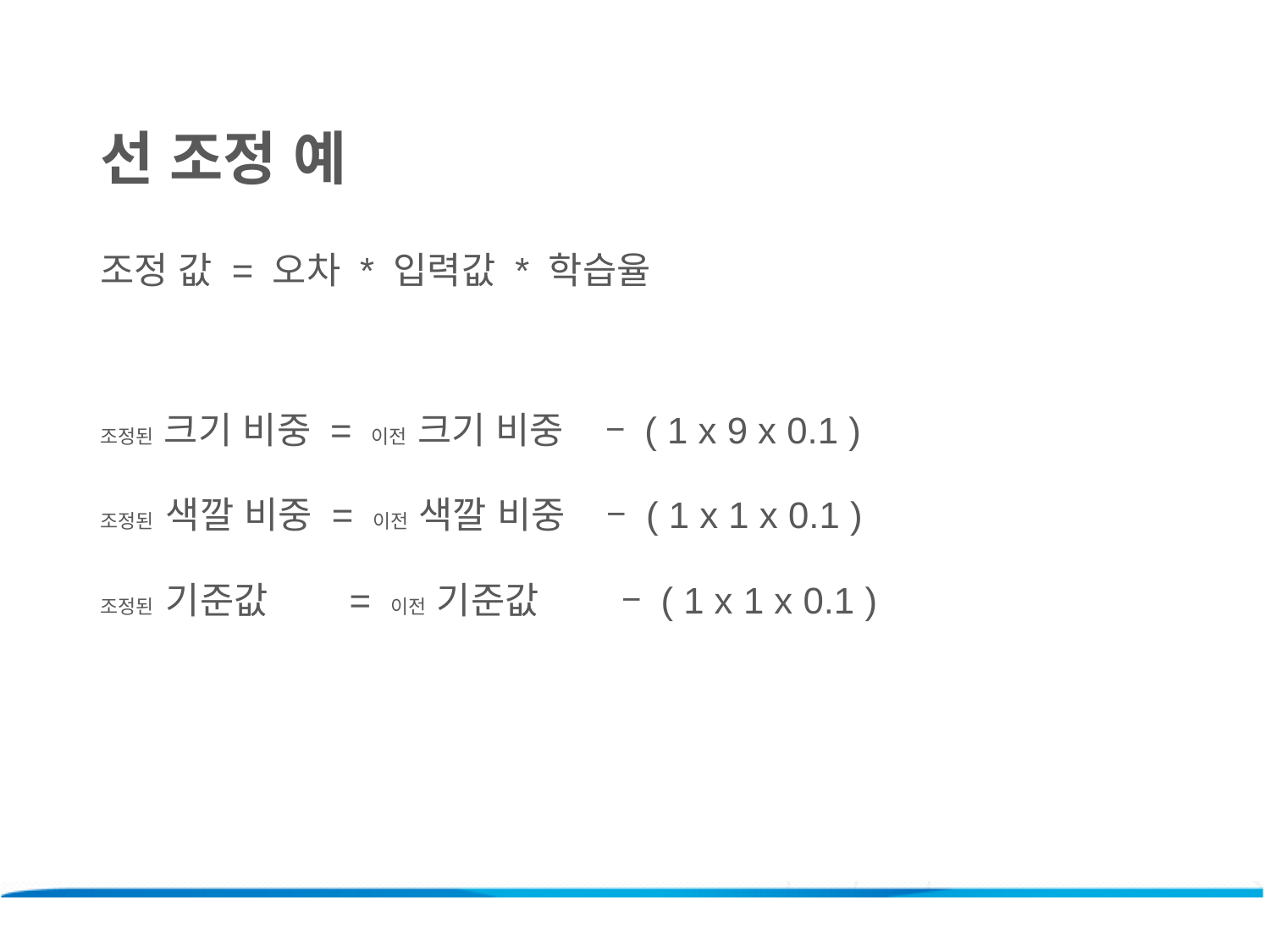

선 조정 예
조정 값 = 오차 * 입력값 * 학습율

조정된 크기 비중 = 이전 크기 비중    – ( 1 x 9 x 0.1 )

조정된 색깔 비중 = 이전 색깔 비중    – ( 1 x 1 x 0.1 )

조정된 기준값       = 이전 기준값        – ( 1 x 1 x 0.1 )